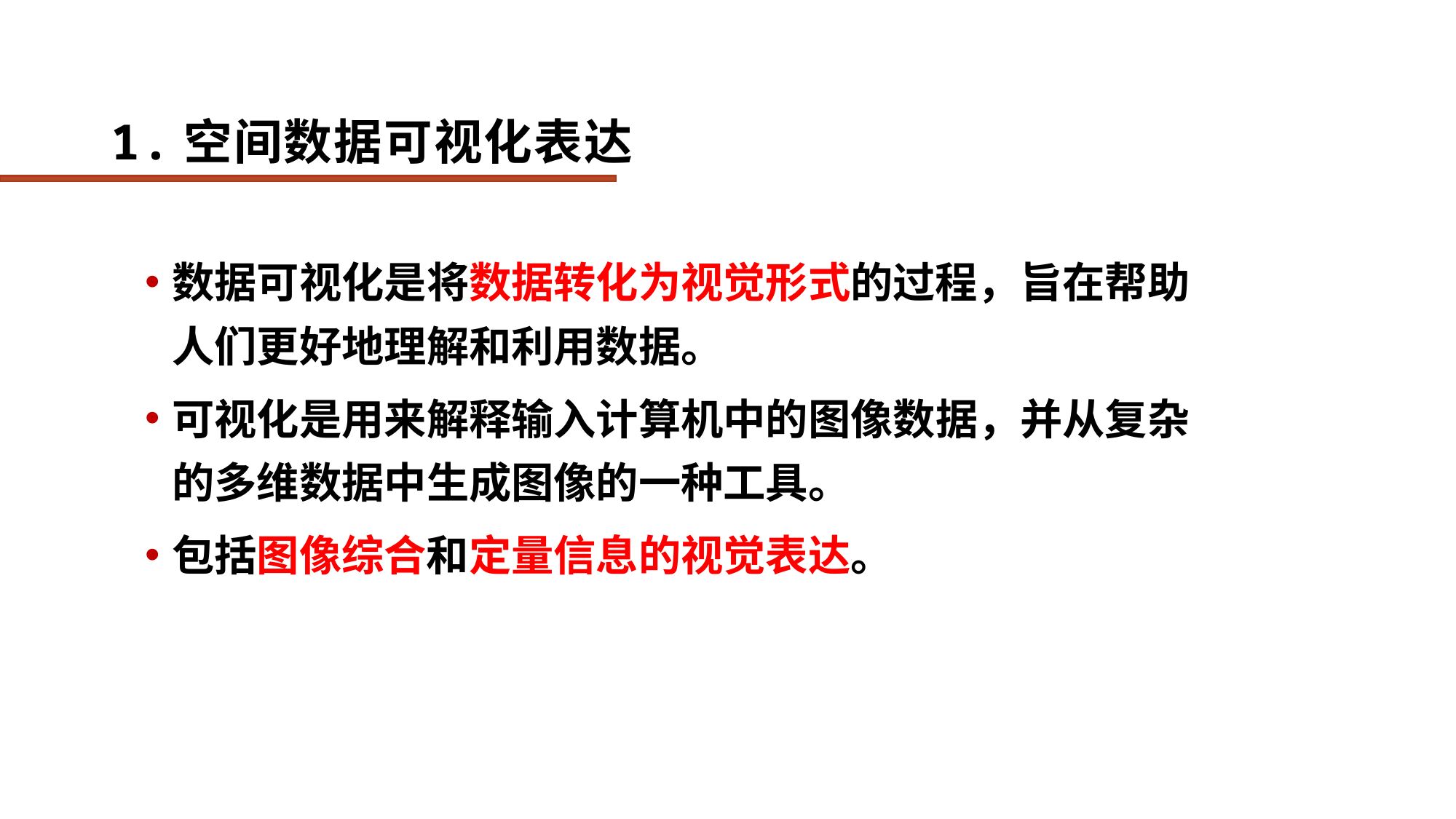

# 1.空间数据可视化表达
数据可视化是将数据转化为视觉形式的过程，旨在帮助人们更好地理解和利用数据。
可视化是用来解释输入计算机中的图像数据，并从复杂的多维数据中生成图像的一种工具。
包括图像综合和定量信息的视觉表达。